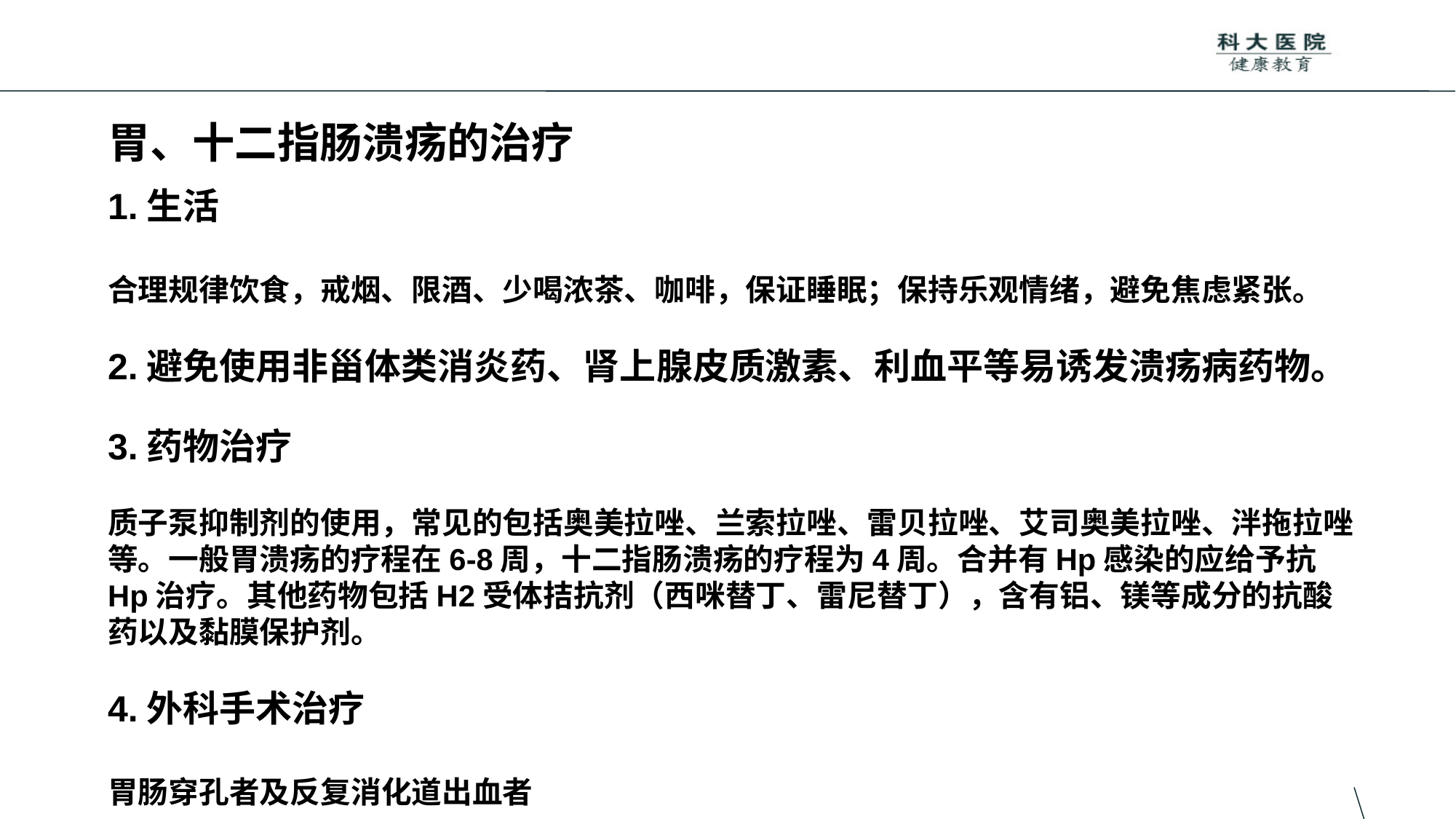

# 胃、十二指肠溃疡的治疗
1.生活

合理规律饮食，戒烟、限酒、少喝浓茶、咖啡，保证睡眠；保持乐观情绪，避免焦虑紧张。

2.避免使用非甾体类消炎药、肾上腺皮质激素、利血平等易诱发溃疡病药物。

3.药物治疗

质子泵抑制剂的使用，常见的包括奥美拉唑、兰索拉唑、雷贝拉唑、艾司奥美拉唑、泮拖拉唑等。一般胃溃疡的疗程在6-8周，十二指肠溃疡的疗程为4周。合并有Hp感染的应给予抗Hp治疗。其他药物包括H2受体拮抗剂（西咪替丁、雷尼替丁），含有铝、镁等成分的抗酸药以及黏膜保护剂。

4.外科手术治疗

胃肠穿孔者及反复消化道出血者